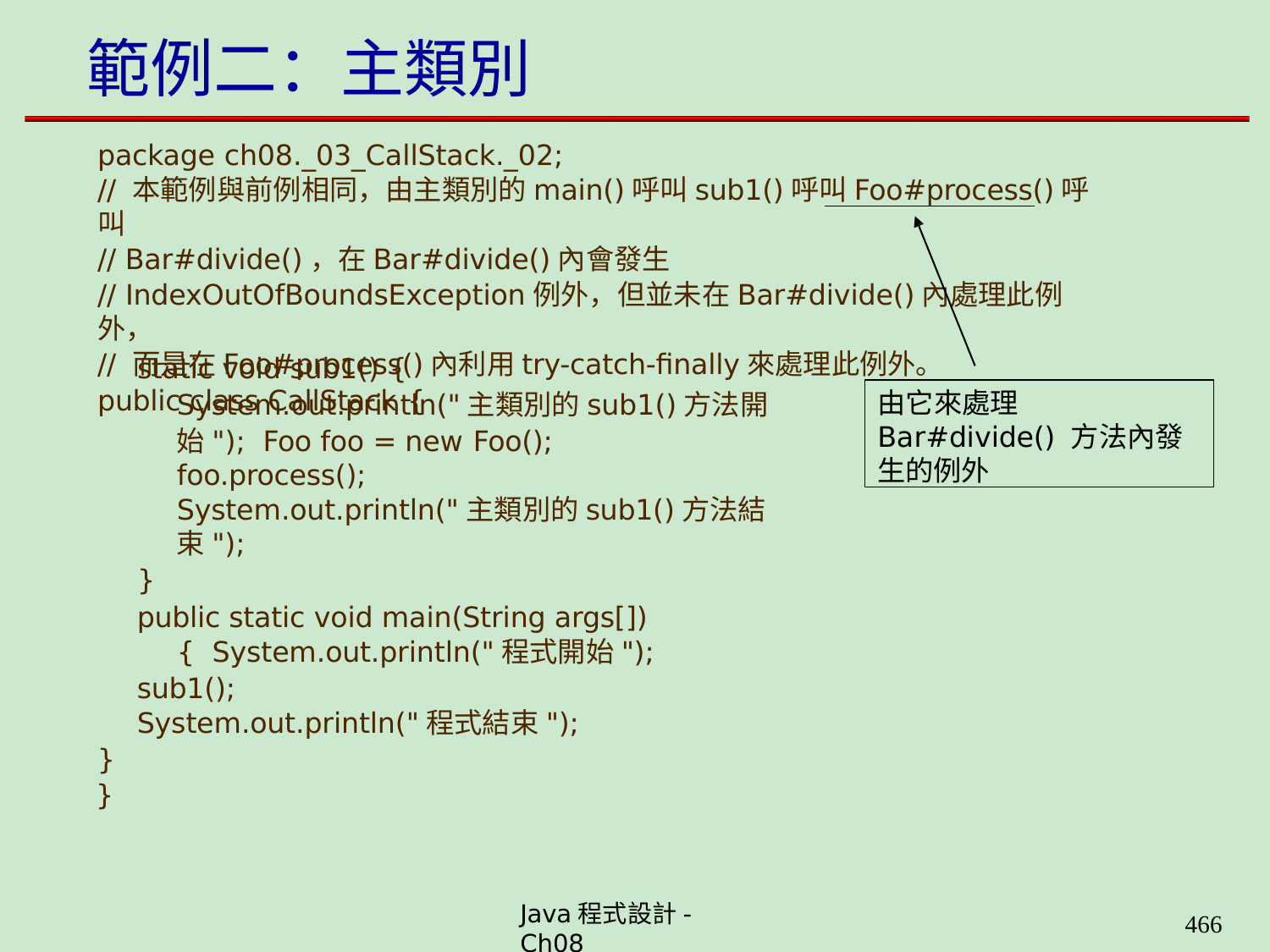

# 範例二：主類別
package ch08._03_CallStack._02;
// 本範例與前例相同，由主類別的main()呼叫sub1()呼叫Foo#process()呼叫
// Bar#divide()，在Bar#divide()內會發生
// IndexOutOfBoundsException例外，但並未在Bar#divide()內處理此例外，
// 而是在Foo#process()內利用try-catch-finally來處理此例外。
public class CallStack {

static void sub1() {
System.out.println("主類別的sub1()方法開始");  Foo foo = new Foo();
foo.process();
System.out.println("主類別的sub1()方法結束");
}
由它來處理Bar#divide() 方法內發生的例外
public static void main(String args[]) {  System.out.println("程式開始");
sub1();
System.out.println("程式結束");
}
}
Java程式設計-Ch08
466